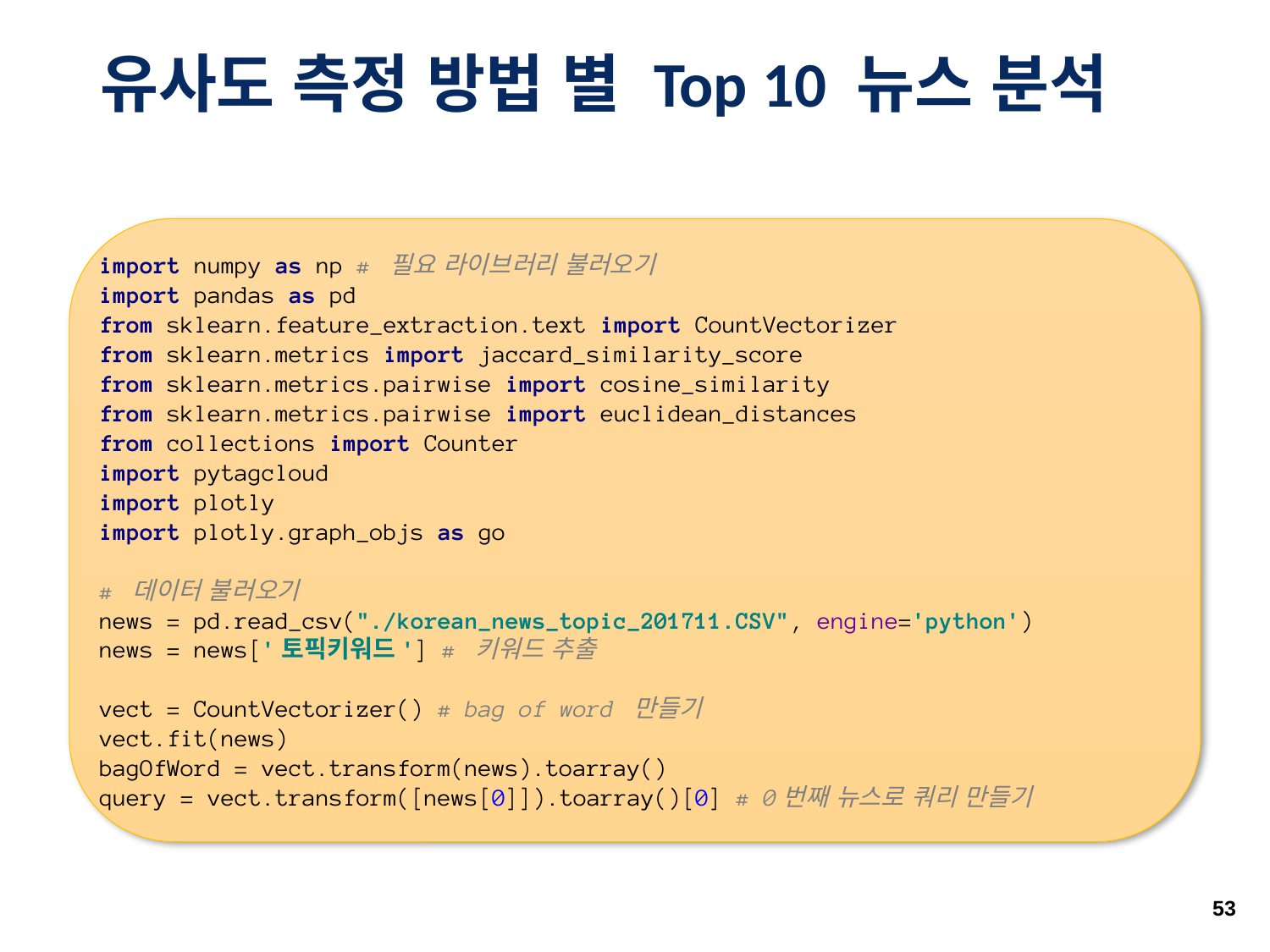

# 유사도 측정 방법 별 Top 10 뉴스 분석
import numpy as np # 필요 라이브러리 불러오기
import pandas as pd
from sklearn.feature_extraction.text import CountVectorizer
from sklearn.metrics import jaccard_similarity_score
from sklearn.metrics.pairwise import cosine_similarity
from sklearn.metrics.pairwise import euclidean_distances
from collections import Counter
import pytagcloud
import plotly
import plotly.graph_objs as go
# 데이터 불러오기 news = pd.read_csv("./korean_news_topic_201711.CSV", engine='python') news = news['토픽키워드'] # 키워드 추출 vect = CountVectorizer() # bag of word 만들기 vect.fit(news) bagOfWord = vect.transform(news).toarray() query = vect.transform([news[0]]).toarray()[0] # 0번째 뉴스로 쿼리 만들기
53